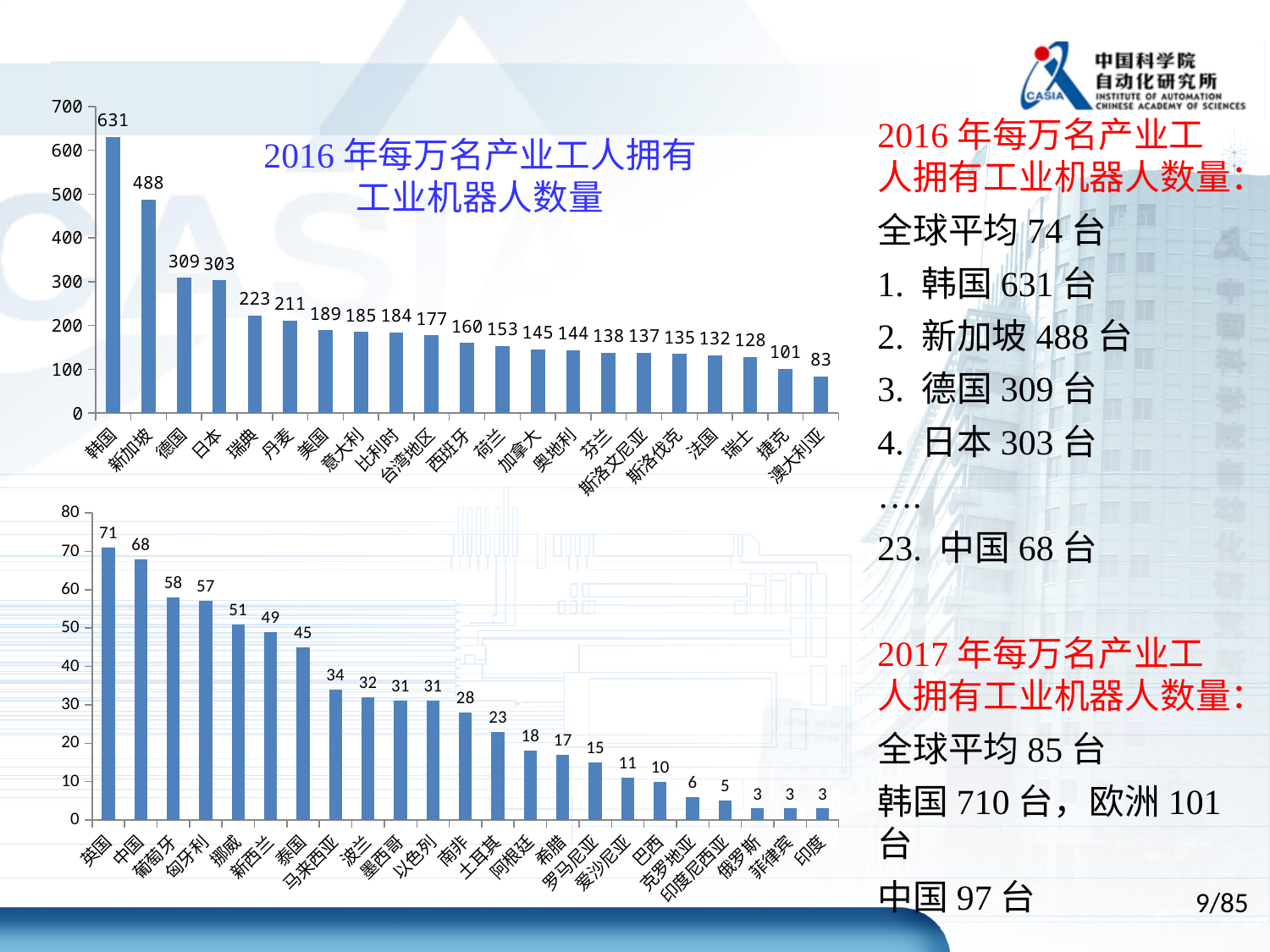

### Chart

| Category | number |
|---|---|
| 韩国 | 631.0 |
| 新加坡 | 488.0 |
| 德国 | 309.0 |
| 日本 | 303.0 |
| 瑞典 | 223.0 |
| 丹麦 | 211.0 |
| 美国 | 189.0 |
| 意大利 | 185.0 |
| 比利时 | 184.0 |
| 台湾地区 | 177.0 |
| 西班牙 | 160.0 |
| 荷兰 | 153.0 |
| 加拿大 | 145.0 |
| 奥地利 | 144.0 |
| 芬兰 | 138.0 |
| 斯洛文尼亚 | 137.0 |
| 斯洛伐克 | 135.0 |
| 法国 | 132.0 |
| 瑞士 | 128.0 |
| 捷克 | 101.0 |
| 澳大利亚 | 83.0 |
2016年每万名产业工人拥有工业机器人数量：
全球平均74台
1. 韩国631台
2. 新加坡488台
3. 德国309台
4. 日本303台
….
23. 中国68台

2017年每万名产业工人拥有工业机器人数量：
全球平均85台
韩国710台，欧洲101台
中国97台
2016年每万名产业工人拥有工业机器人数量

### Chart

| Category |  |
|---|---|
| 英国 | 71.0 |
| 中国 | 68.0 |
| 葡萄牙 | 58.0 |
| 匈牙利 | 57.0 |
| 挪威 | 51.0 |
| 新西兰 | 49.0 |
| 泰国 | 45.0 |
| 马来西亚 | 34.0 |
| 波兰 | 32.0 |
| 墨西哥 | 31.0 |
| 以色列 | 31.0 |
| 南非 | 28.0 |
| 土耳其 | 23.0 |
| 阿根廷 | 18.0 |
| 希腊 | 17.0 |
| 罗马尼亚 | 15.0 |
| 爱沙尼亚 | 11.0 |
| 巴西 | 10.0 |
| 克罗地亚 | 6.0 |
| 印度尼西亚 | 5.0 |
| 俄罗斯 | 3.0 |
| 菲律宾 | 3.0 |
| 印度 | 3.0 |
9/85